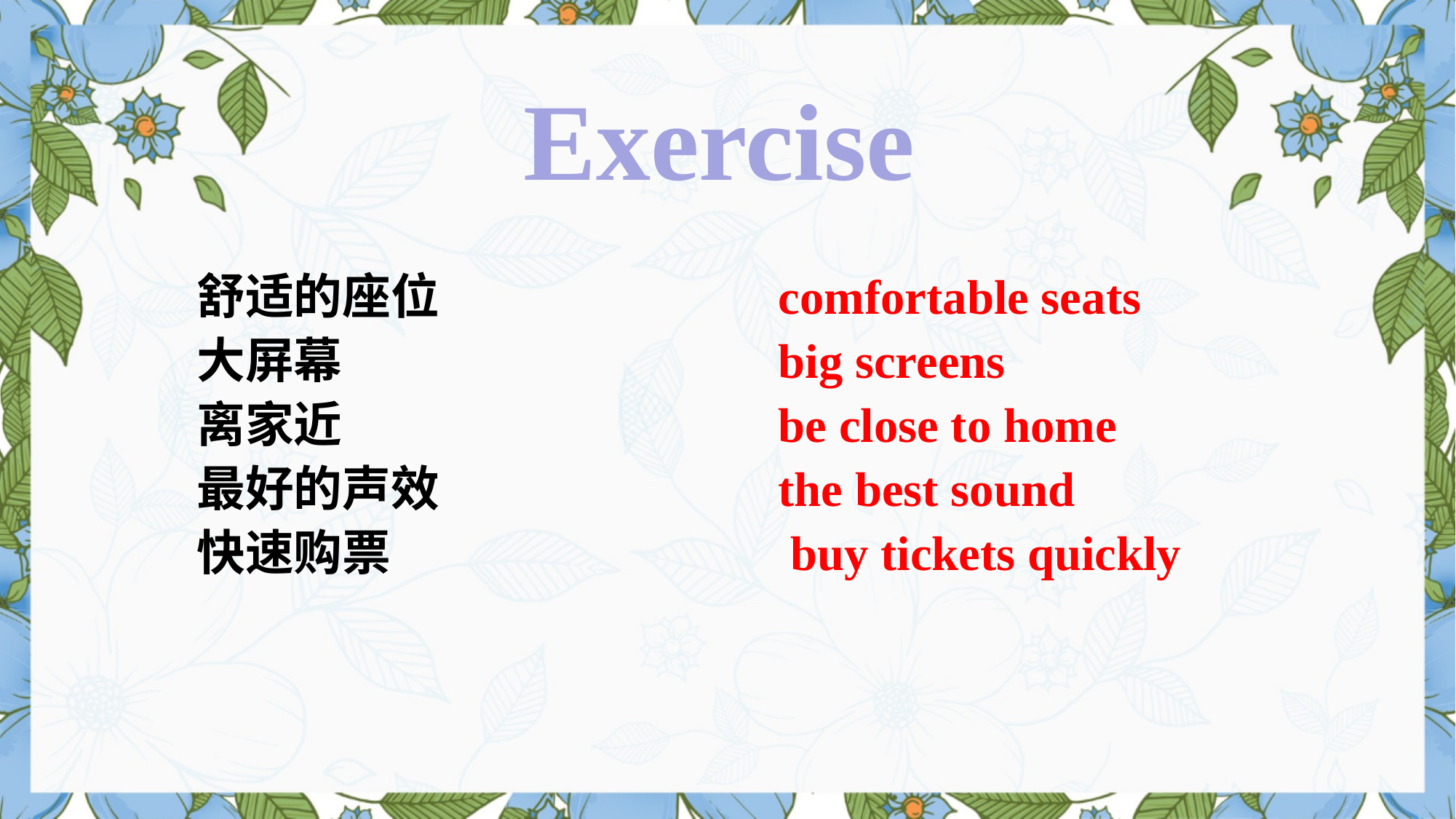

Exercise
舒适的座位
大屏幕
离家近
最好的声效
快速购票

comfortable seats
big screens
be close to home
the best sound
 buy tickets quickly